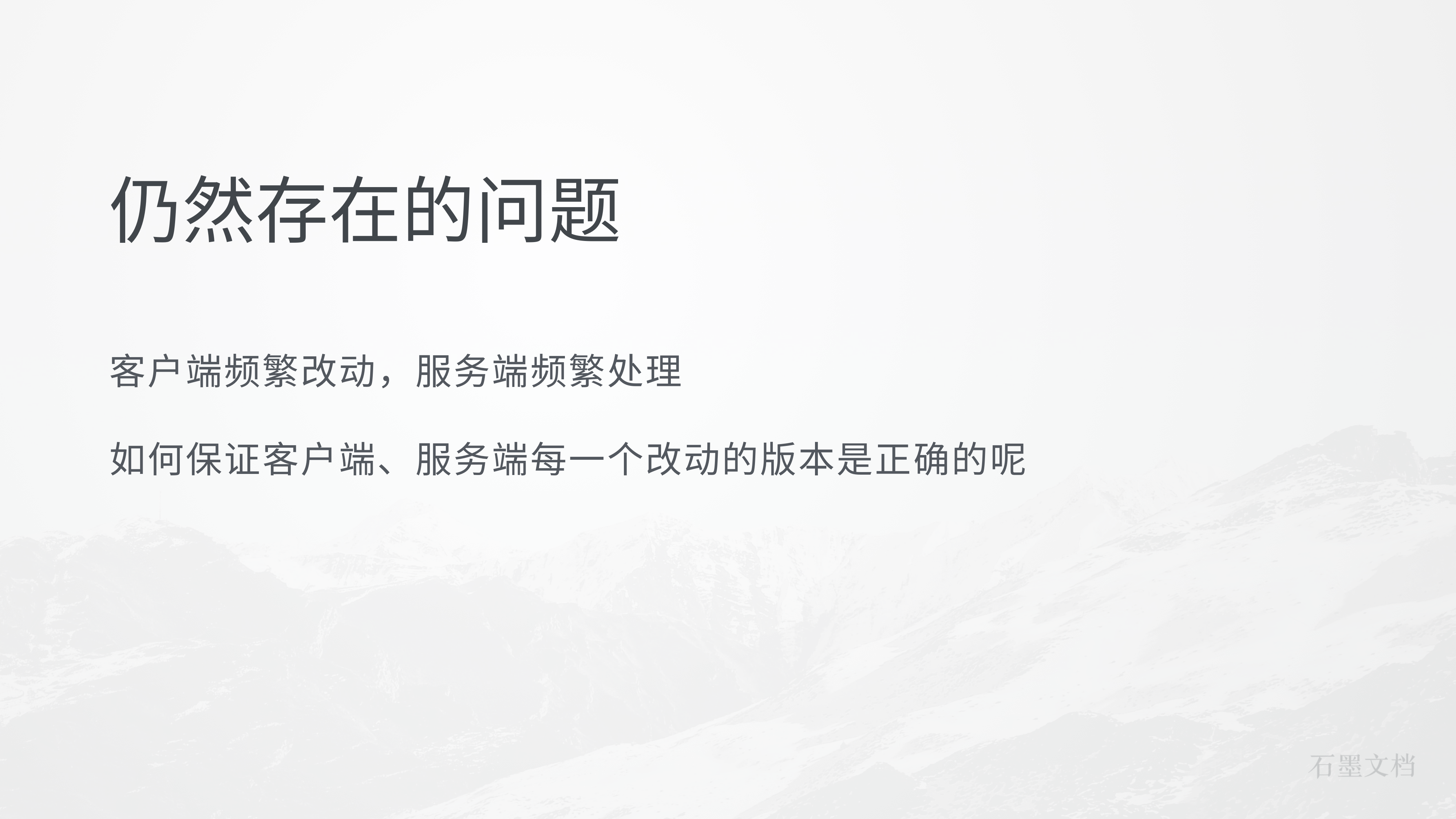

# 仍然存在的问题
客户端频繁改动，服务端频繁处理
如何保证客户端、服务端每一个改动的版本是正确的呢